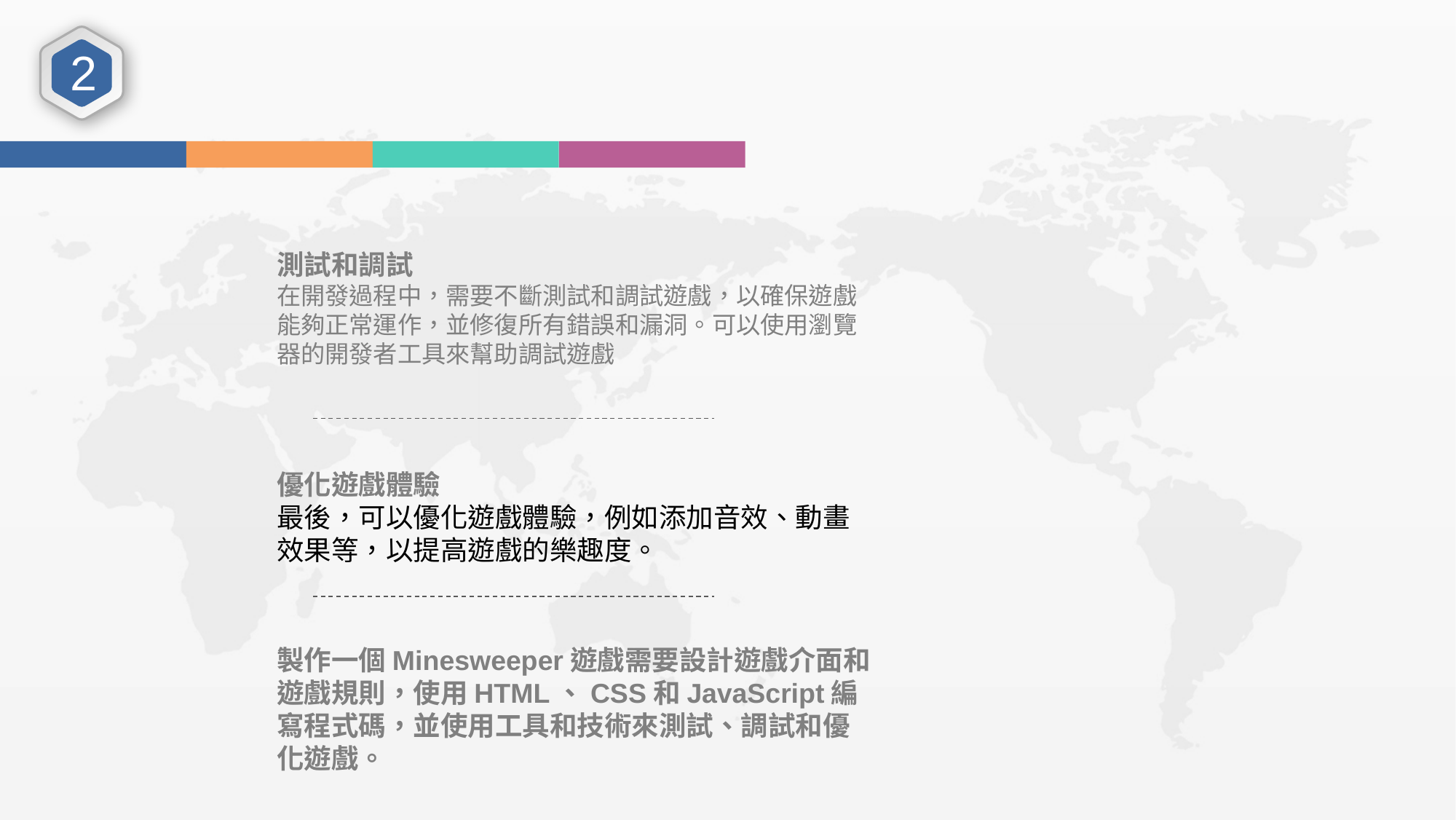

2

測試和調試
在開發過程中，需要不斷測試和調試遊戲，以確保遊戲能夠正常運作，並修復所有錯誤和漏洞。可以使用瀏覽器的開發者工具來幫助調試遊戲
優化遊戲體驗
最後，可以優化遊戲體驗，例如添加音效、動畫效果等，以提高遊戲的樂趣度。
製作一個Minesweeper遊戲需要設計遊戲介面和遊戲規則，使用HTML、CSS和JavaScript編寫程式碼，並使用工具和技術來測試、調試和優化遊戲。